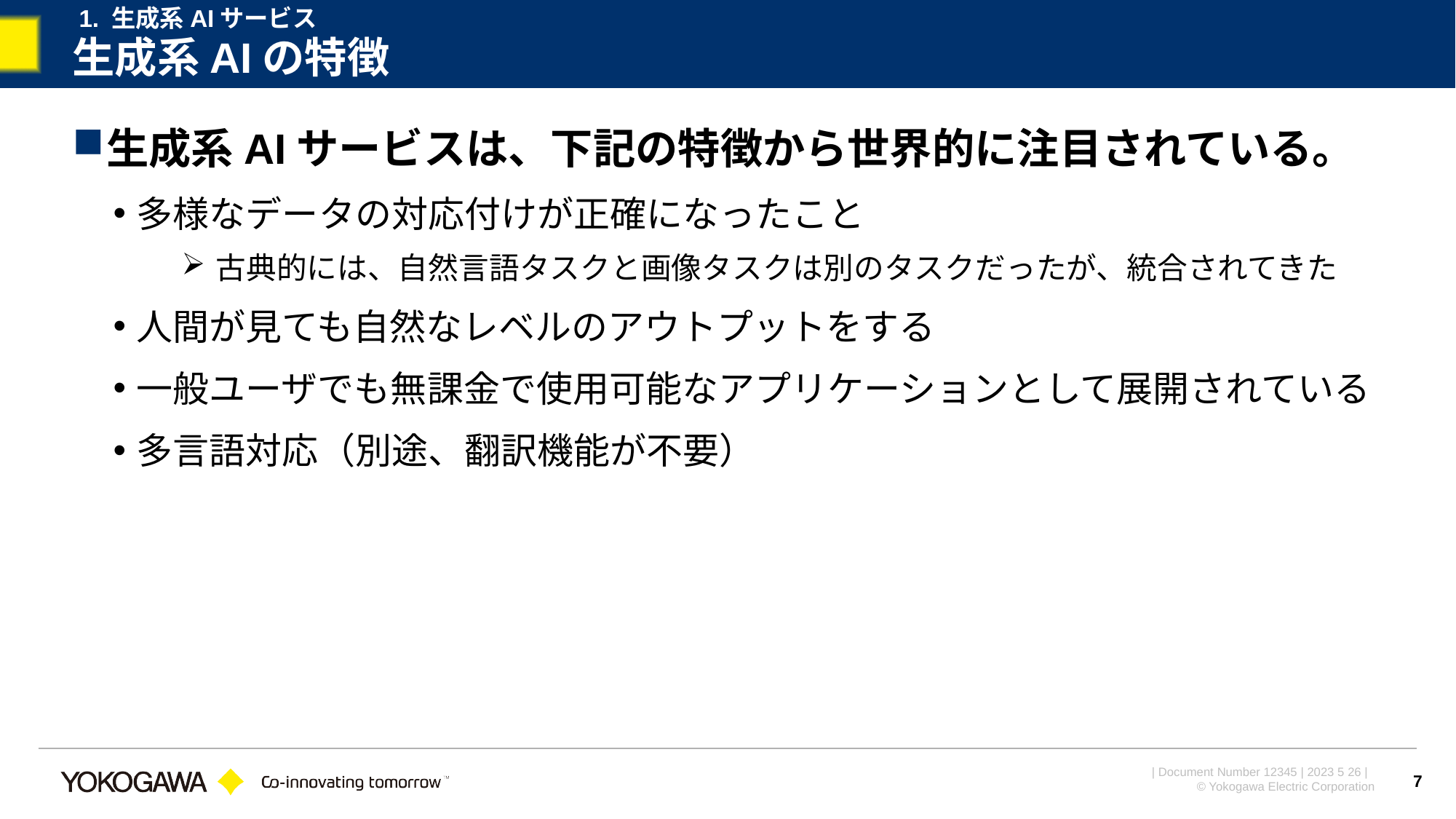

1. 生成系AIサービス
# 生成系AIの特徴
生成系AIサービスは、下記の特徴から世界的に注目されている。
多様なデータの対応付けが正確になったこと
古典的には、自然言語タスクと画像タスクは別のタスクだったが、統合されてきた
人間が見ても自然なレベルのアウトプットをする
一般ユーザでも無課金で使用可能なアプリケーションとして展開されている
多言語対応（別途、翻訳機能が不要）
7